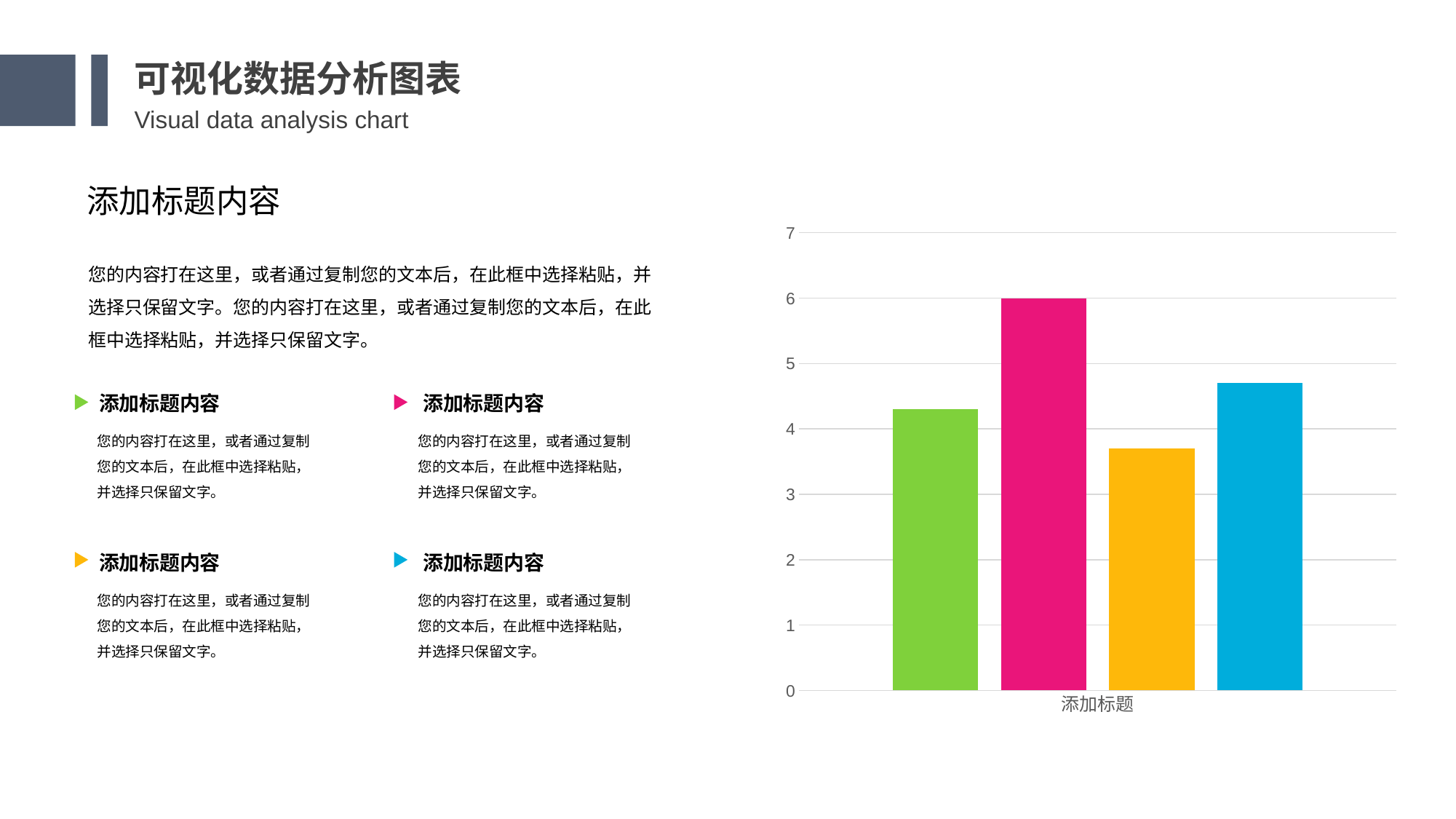

可视化数据分析图表

Visual data analysis chart
添加标题内容

### Chart

| Category | Series 1 | Series 2 | Series 3 | Series 4 |
|---|---|---|---|---|
| 添加标题 | 4.3 | 6.0 | 3.7 | 4.7 |
您的内容打在这里，或者通过复制您的文本后，在此框中选择粘贴，并选择只保留文字。您的内容打在这里，或者通过复制您的文本后，在此框中选择粘贴，并选择只保留文字。
添加标题内容
添加标题内容

您的内容打在这里，或者通过复制您的文本后，在此框中选择粘贴，并选择只保留文字。
您的内容打在这里，或者通过复制您的文本后，在此框中选择粘贴，并选择只保留文字。
添加标题内容
添加标题内容

您的内容打在这里，或者通过复制您的文本后，在此框中选择粘贴，并选择只保留文字。
您的内容打在这里，或者通过复制您的文本后，在此框中选择粘贴，并选择只保留文字。